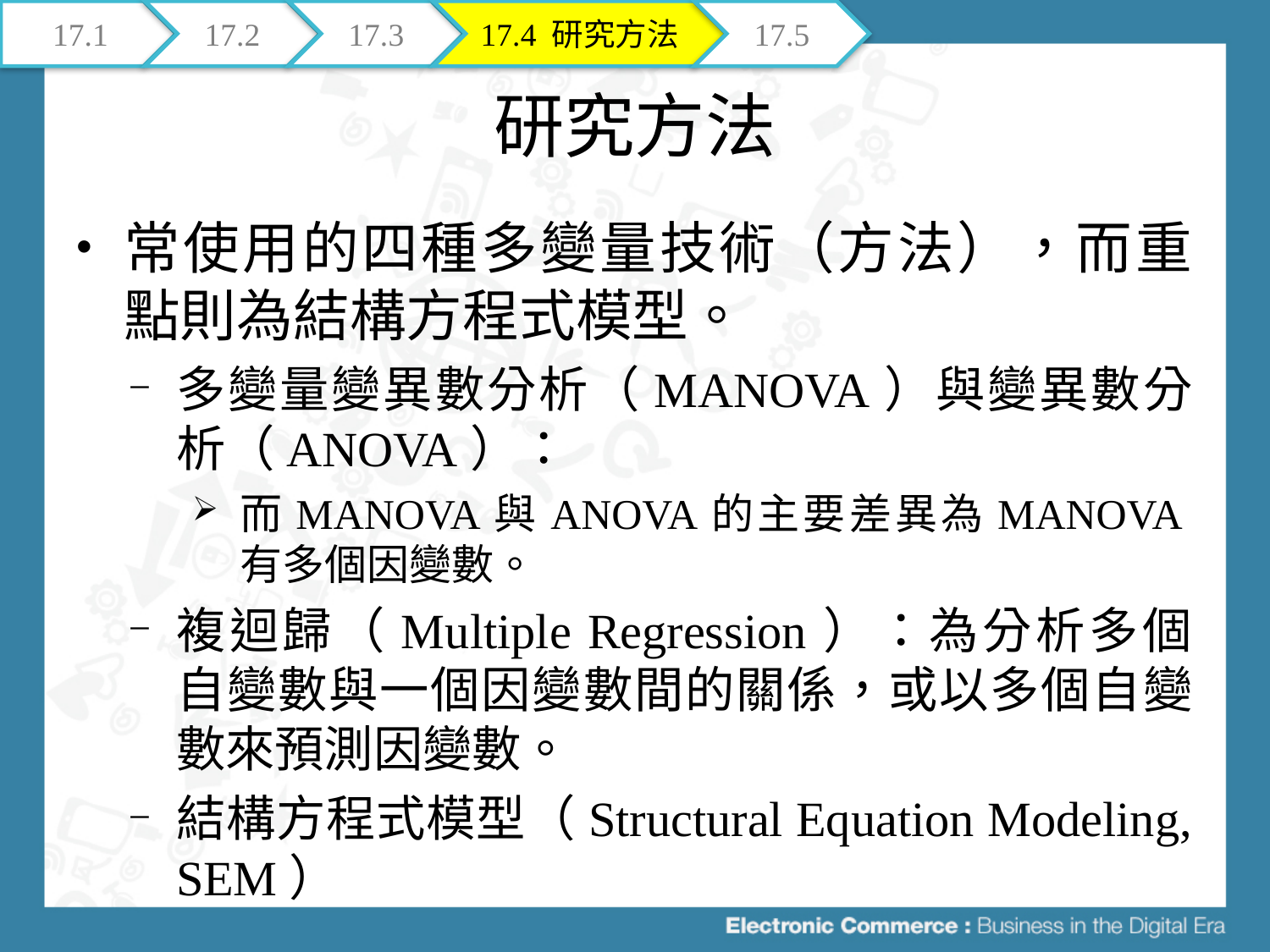

17.1
17.2
17.3
17.4 研究方法
17.5
# 研究方法
常使用的四種多變量技術（方法），而重點則為結構方程式模型。
多變量變異數分析（MANOVA）與變異數分析（ANOVA）：
而MANOVA與ANOVA的主要差異為MANOVA有多個因變數。
複迴歸（Multiple Regression）：為分析多個自變數與一個因變數間的關係，或以多個自變數來預測因變數。
結構方程式模型（Structural Equation Modeling, SEM）